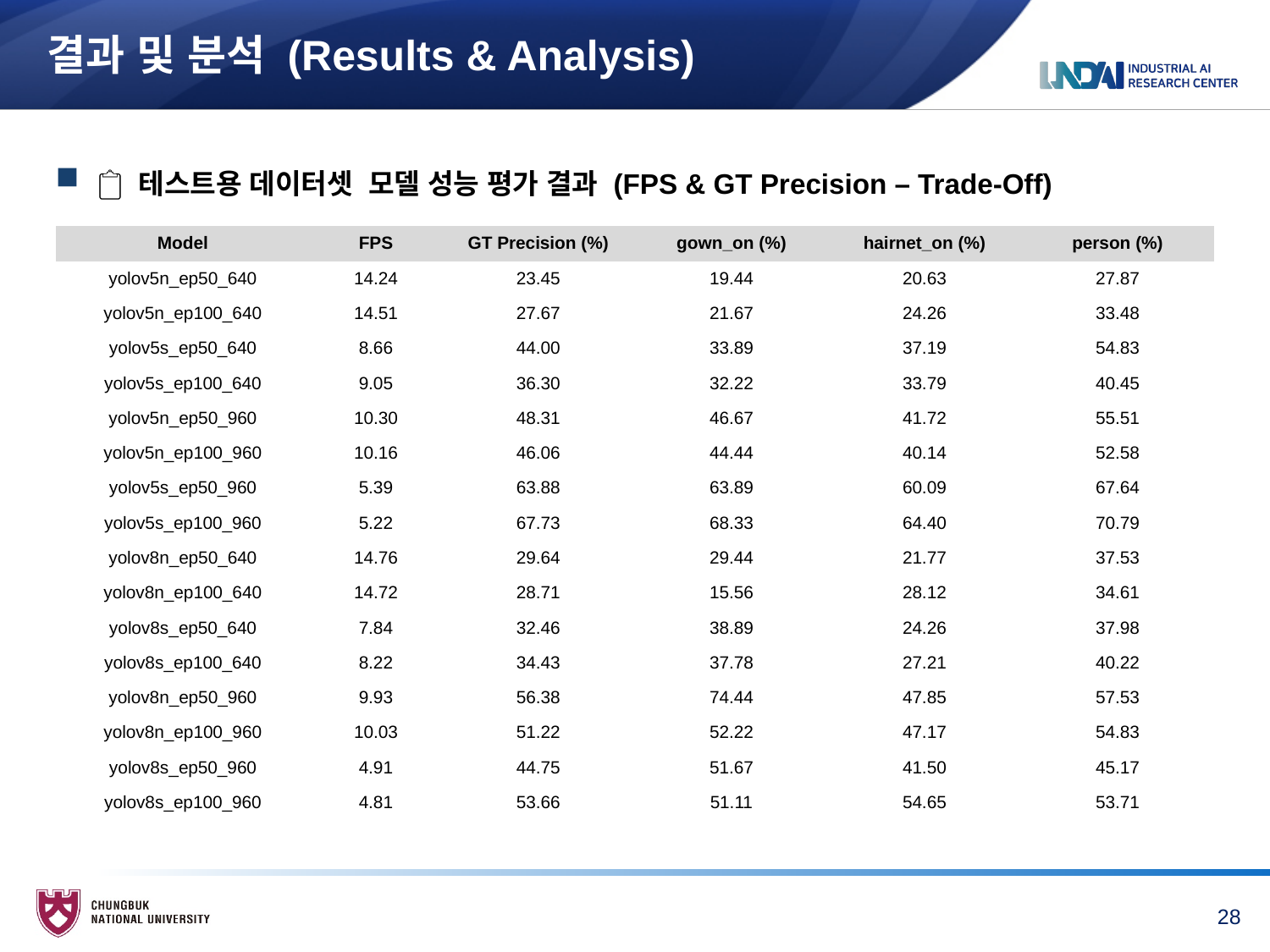

# 결과 및 분석 (Results & Analysis)
 📋 테스트용 데이터셋  모델 성능 평가 결과 (FPS & GT Precision – Trade-Off)
| Model | FPS | GT Precision (%) | gown\_on (%) | hairnet\_on (%) | person (%) |
| --- | --- | --- | --- | --- | --- |
| yolov5n\_ep50\_640 | 14.24 | 23.45 | 19.44 | 20.63 | 27.87 |
| yolov5n\_ep100\_640 | 14.51 | 27.67 | 21.67 | 24.26 | 33.48 |
| yolov5s\_ep50\_640 | 8.66 | 44.00 | 33.89 | 37.19 | 54.83 |
| yolov5s\_ep100\_640 | 9.05 | 36.30 | 32.22 | 33.79 | 40.45 |
| yolov5n\_ep50\_960 | 10.30 | 48.31 | 46.67 | 41.72 | 55.51 |
| yolov5n\_ep100\_960 | 10.16 | 46.06 | 44.44 | 40.14 | 52.58 |
| yolov5s\_ep50\_960 | 5.39 | 63.88 | 63.89 | 60.09 | 67.64 |
| yolov5s\_ep100\_960 | 5.22 | 67.73 | 68.33 | 64.40 | 70.79 |
| yolov8n\_ep50\_640 | 14.76 | 29.64 | 29.44 | 21.77 | 37.53 |
| yolov8n\_ep100\_640 | 14.72 | 28.71 | 15.56 | 28.12 | 34.61 |
| yolov8s\_ep50\_640 | 7.84 | 32.46 | 38.89 | 24.26 | 37.98 |
| yolov8s\_ep100\_640 | 8.22 | 34.43 | 37.78 | 27.21 | 40.22 |
| yolov8n\_ep50\_960 | 9.93 | 56.38 | 74.44 | 47.85 | 57.53 |
| yolov8n\_ep100\_960 | 10.03 | 51.22 | 52.22 | 47.17 | 54.83 |
| yolov8s\_ep50\_960 | 4.91 | 44.75 | 51.67 | 41.50 | 45.17 |
| yolov8s\_ep100\_960 | 4.81 | 53.66 | 51.11 | 54.65 | 53.71 |